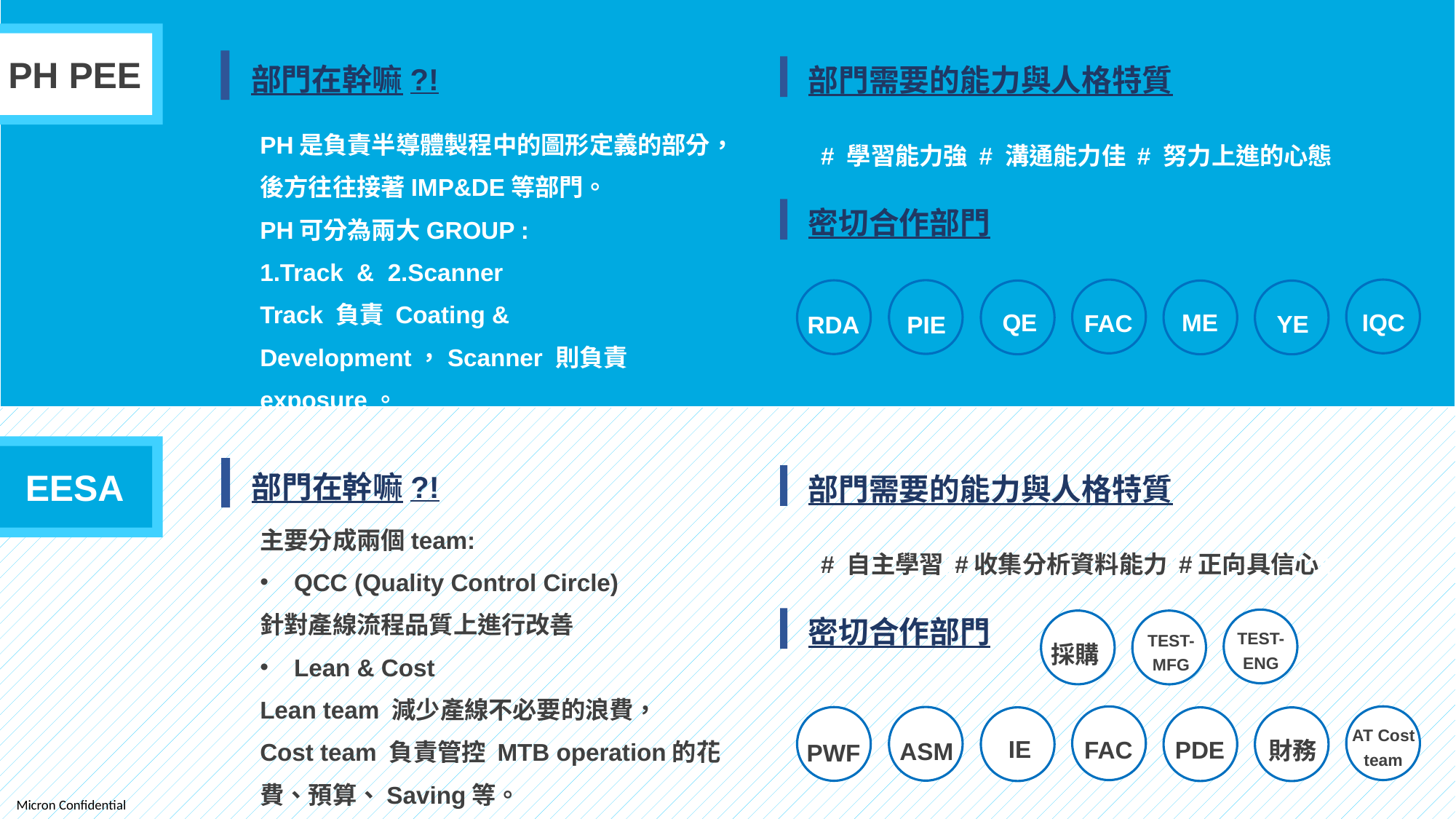

PH PEE
部門在幹嘛?!
部門需要的能力與人格特質

PH是負責半導體製程中的圖形定義的部分，後方往往接著IMP&DE等部門。
PH可分為兩大GROUP :
1.Track  &  2.Scanner
Track 負責 Coating & Development，Scanner 則負責 exposure。
# 學習能力強 # 溝通能力佳 # 努力上進的心態
密切合作部門

QE
IQC
ME
FAC
YE
RDA
PIE

部門在幹嘛?!

部門需要的能力與人格特質
EESA

主要分成兩個team:
QCC (Quality Control Circle)
針對產線流程品質上進行改善
Lean & Cost
Lean team 減少產線不必要的浪費，
Cost team 負責管控 MTB operation的花費、預算、Saving等。
# 自主學習 #收集分析資料能力 #正向具信心
# 學習能力強 # 溝通能力佳 # 努力上進的心態
密切合作部門

TEST-
ENG
採購
TEST-
MFG

IE
AT Cost team
PDE
FAC
財務
ASM
PWF